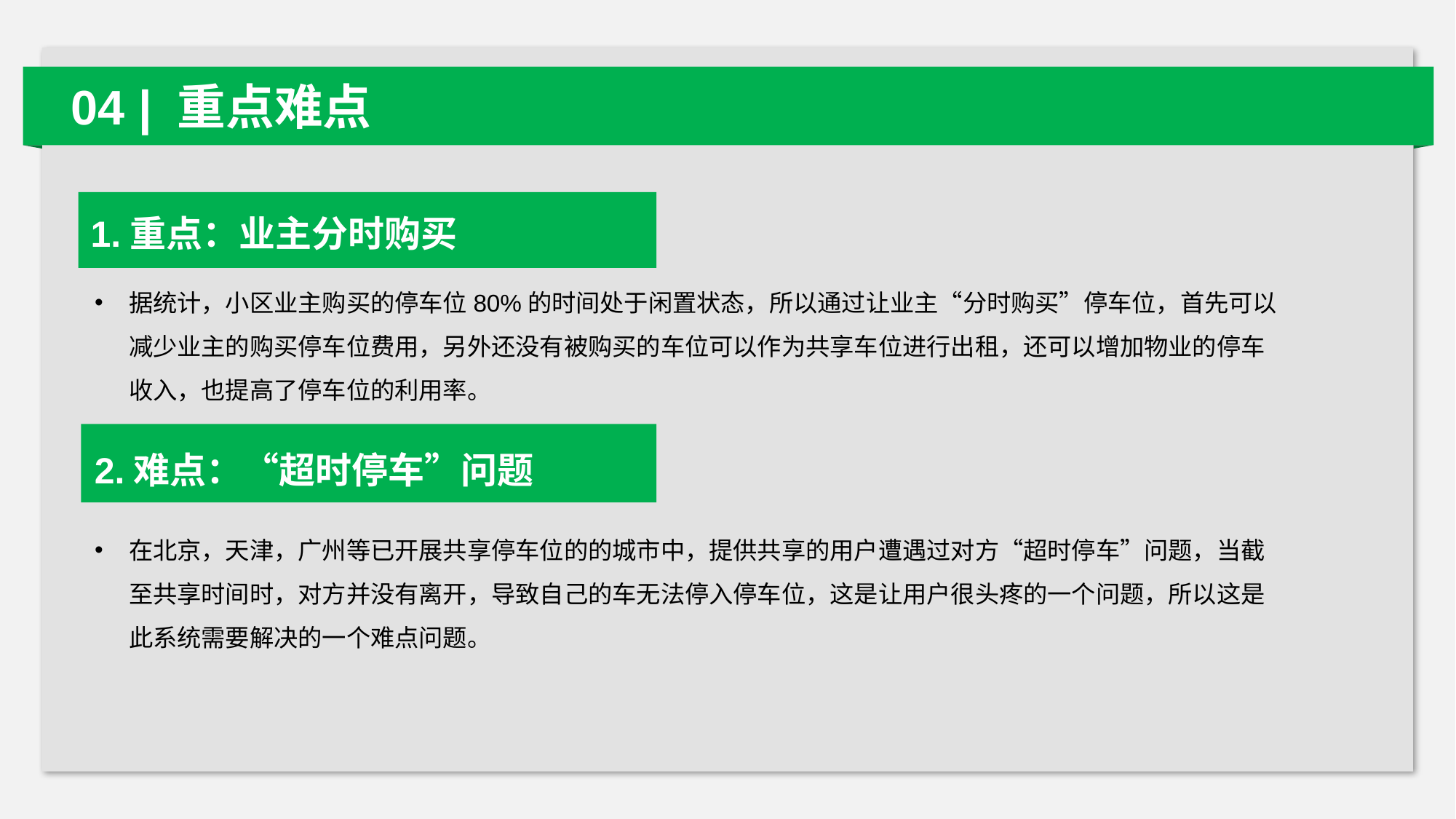

04 | 重点难点

1.重点：业主分时购买

据统计，小区业主购买的停车位80%的时间处于闲置状态，所以通过让业主“分时购买”停车位，首先可以减少业主的购买停车位费用，另外还没有被购买的车位可以作为共享车位进行出租，还可以增加物业的停车收入，也提高了停车位的利用率。

2.难点：“超时停车”问题
在北京，天津，广州等已开展共享停车位的的城市中，提供共享的用户遭遇过对方“超时停车”问题，当截至共享时间时，对方并没有离开，导致自己的车无法停入停车位，这是让用户很头疼的一个问题，所以这是此系统需要解决的一个难点问题。